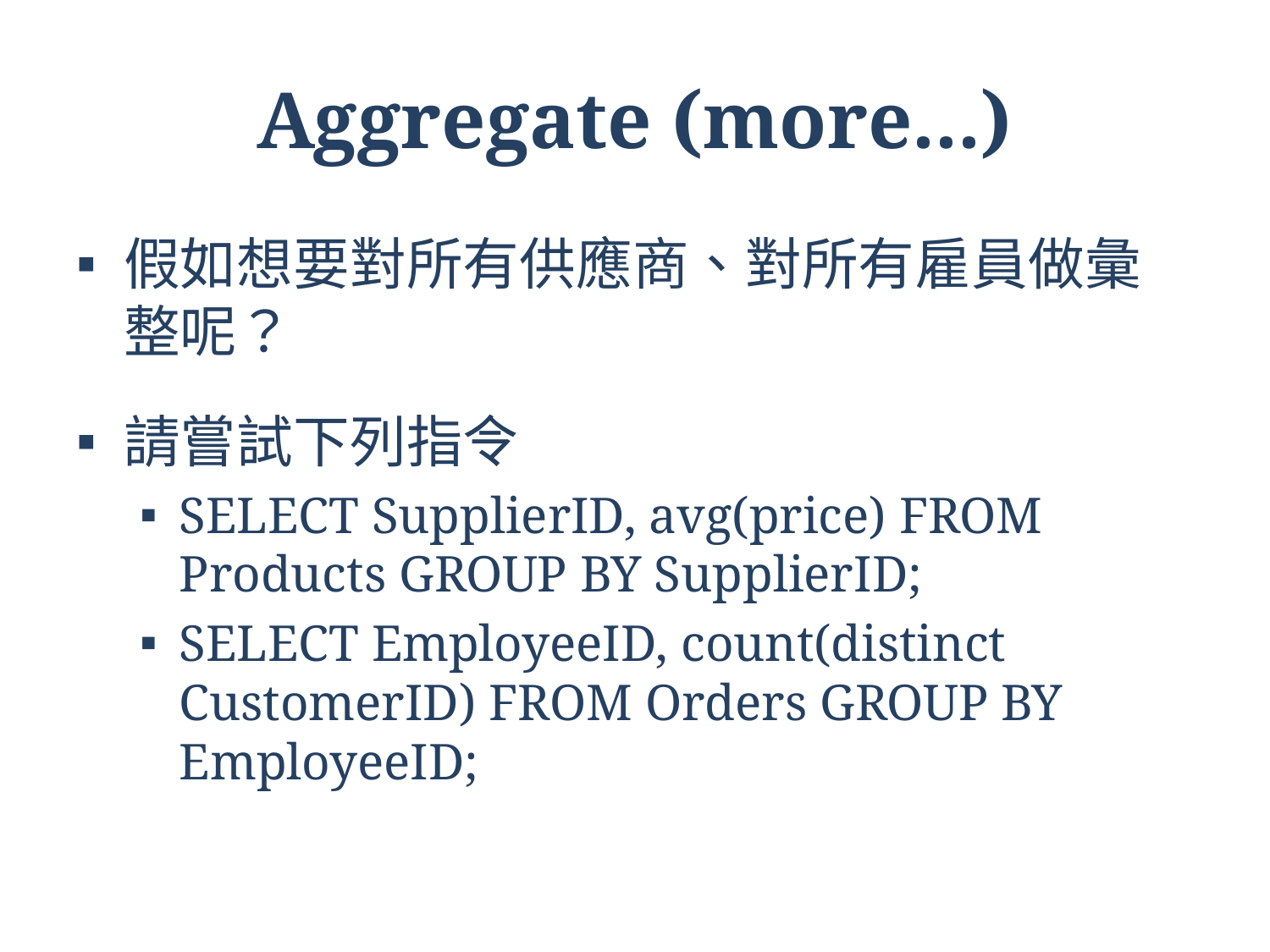

# Aggregate (more...)
假如想要對所有供應商、對所有雇員做彙整呢？
請嘗試下列指令
SELECT SupplierID, avg(price) FROM Products GROUP BY SupplierID;
SELECT EmployeeID, count(distinct CustomerID) FROM Orders GROUP BY EmployeeID;